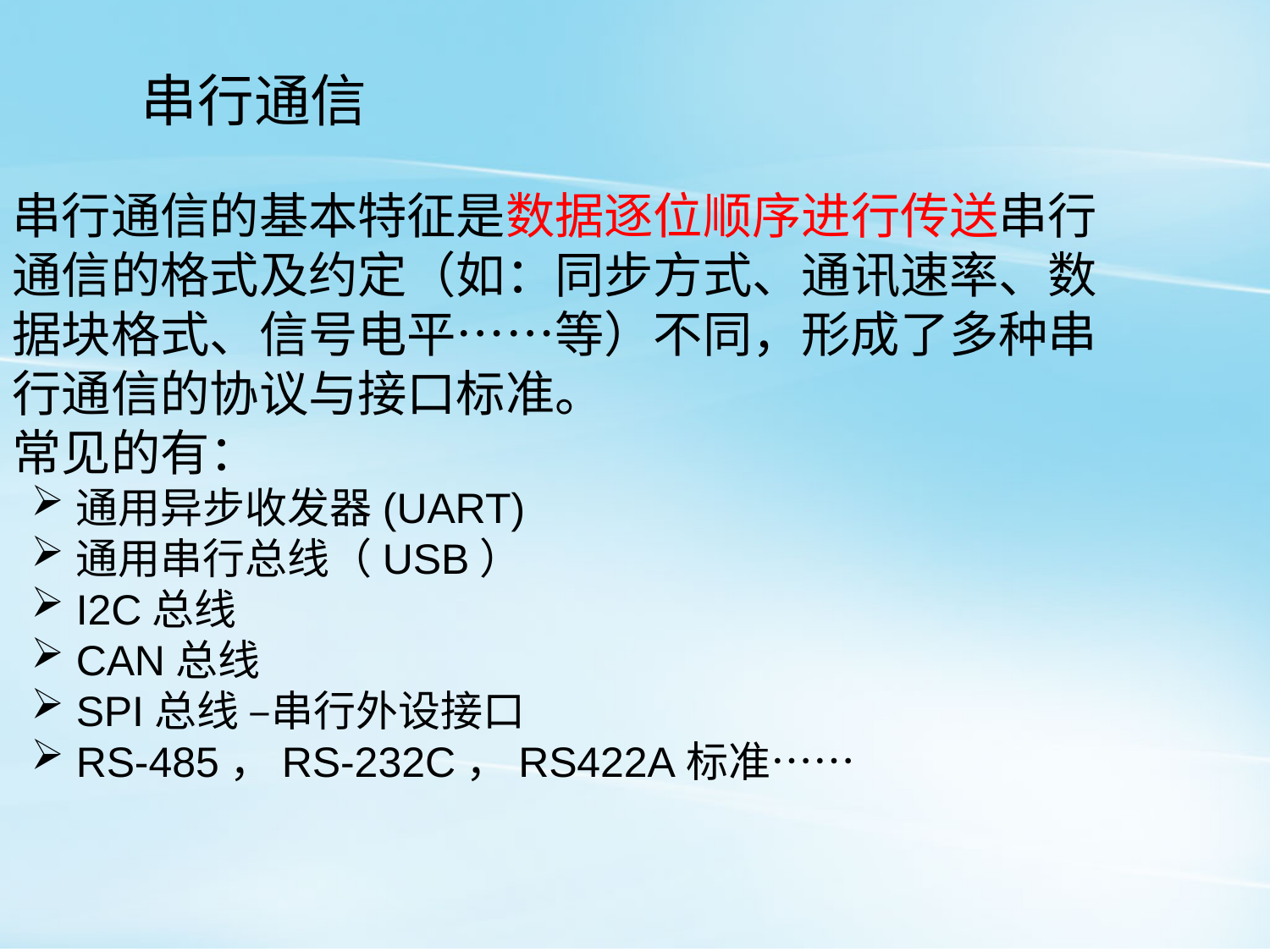

28
串行通信
串行通信的基本特征是数据逐位顺序进行传送串行通信的格式及约定（如：同步方式、通讯速率、数据块格式、信号电平……等）不同，形成了多种串行通信的协议与接口标准。
常见的有：
通用异步收发器(UART)
通用串行总线（USB）
I2C总线
CAN总线
SPI总线 –串行外设接口
RS-485，RS-232C，RS422A标准……